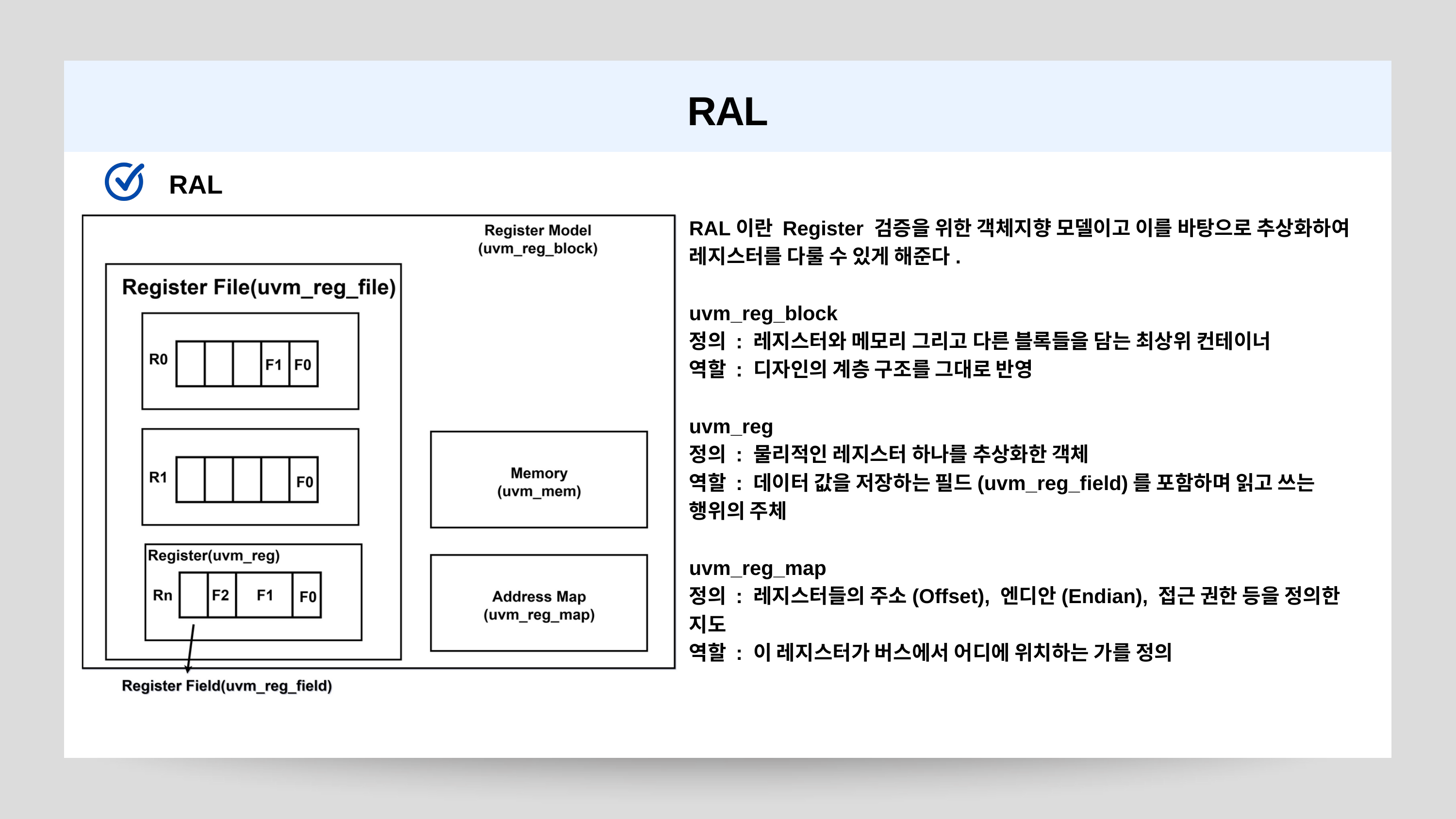

RAL
RAL

RAL이란 Register 검증을 위한 객체지향 모델이고 이를 바탕으로 추상화하여 레지스터를 다룰 수 있게 해준다.

uvm_reg_block
정의 : 레지스터와 메모리 그리고 다른 블록들을 담는 최상위 컨테이너
역할 : 디자인의 계층 구조를 그대로 반영

uvm_reg
정의 : 물리적인 레지스터 하나를 추상화한 객체
역할 : 데이터 값을 저장하는 필드(uvm_reg_field)를 포함하며 읽고 쓰는 행위의 주체

uvm_reg_map
정의 : 레지스터들의 주소(Offset), 엔디안(Endian), 접근 권한 등을 정의한 지도
역할 : 이 레지스터가 버스에서 어디에 위치하는 가를 정의